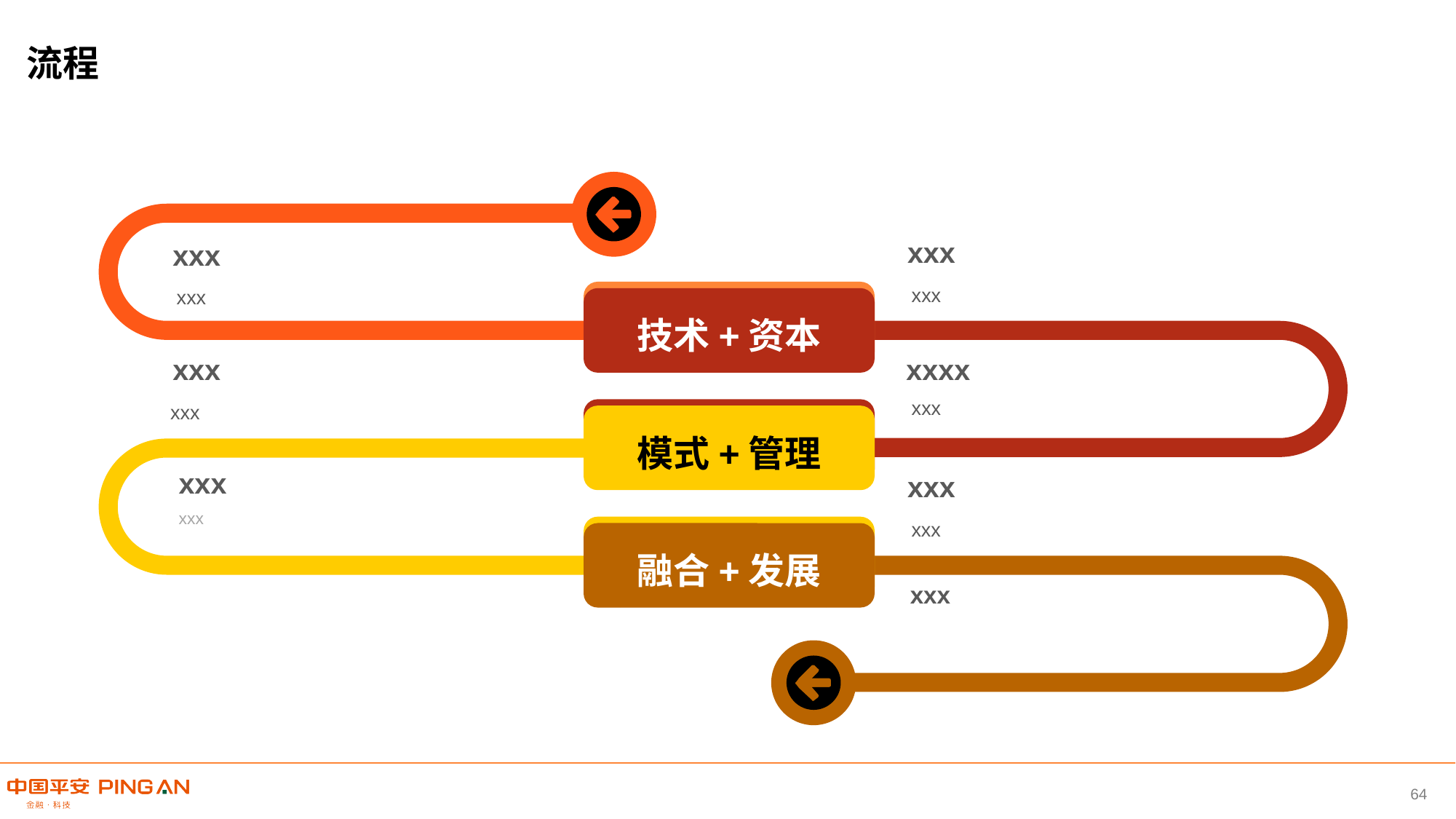

流程

xxx
xxx
xxx
xxx

技术+资本

xxxx
xxx
xxx
xxx

模式+管理
xxx
xxx
xxx
xxx

融合+发展
xxx